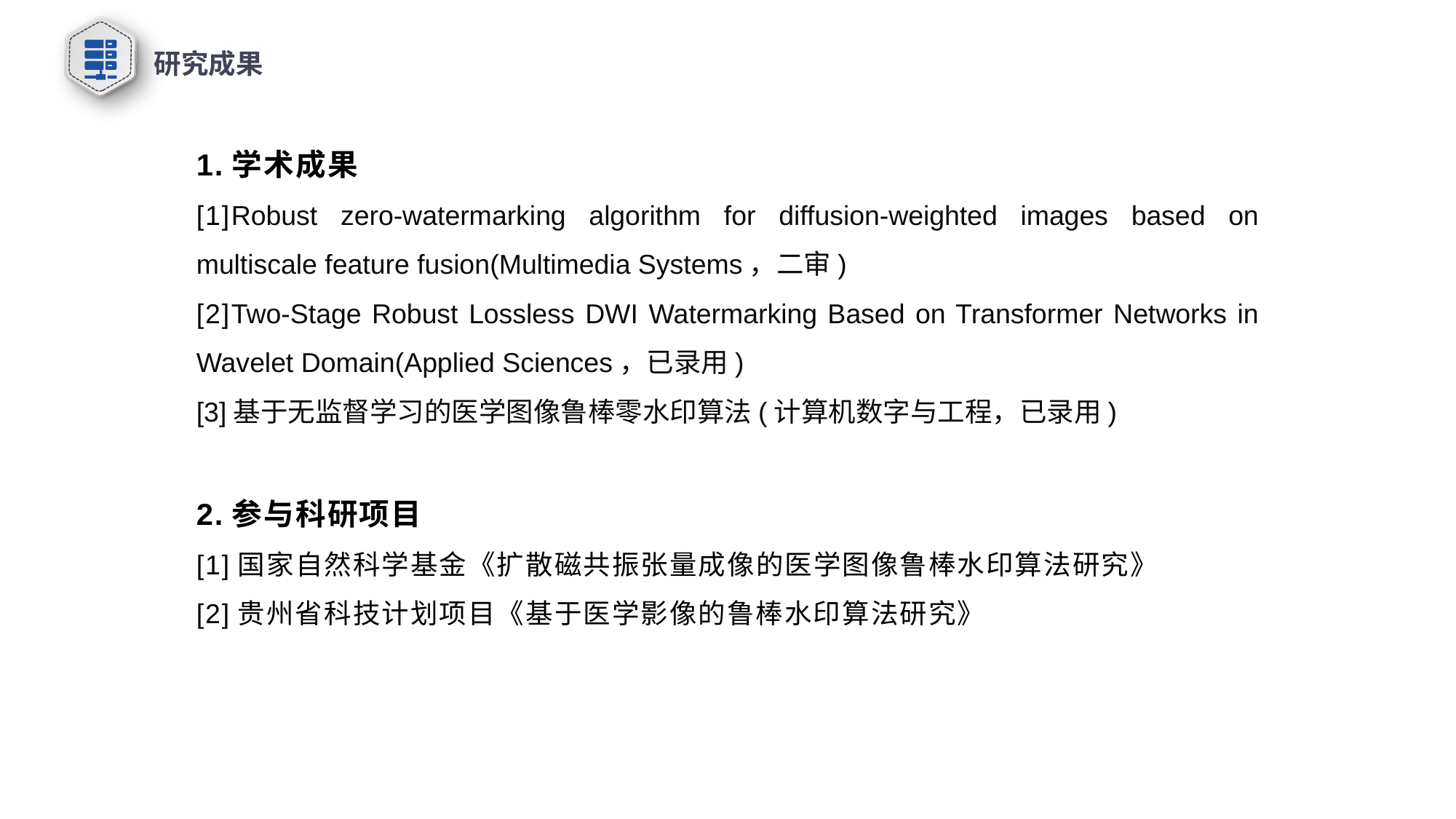

研究成果

1.学术成果
[1]Robust zero-watermarking algorithm for diffusion-weighted images based on multiscale feature fusion(Multimedia Systems，二审)
[2]Two-Stage Robust Lossless DWI Watermarking Based on Transformer Networks in Wavelet Domain(Applied Sciences，已录用)
[3]基于无监督学习的医学图像鲁棒零水印算法(计算机数字与工程，已录用)

2.参与科研项目
[1]国家自然科学基金《扩散磁共振张量成像的医学图像鲁棒水印算法研究》
[2]贵州省科技计划项目《基于医学影像的鲁棒水印算法研究》